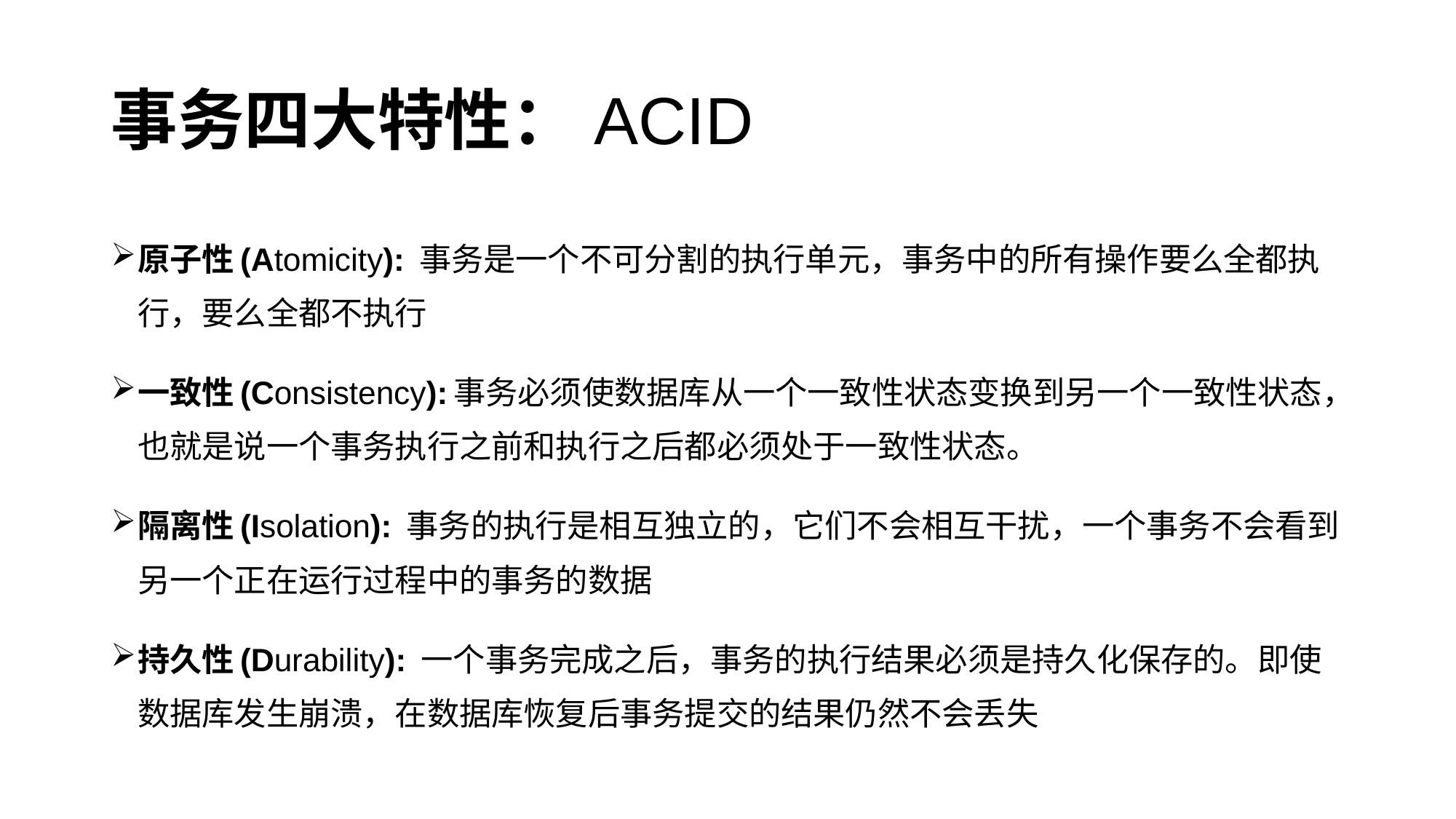

# 事务四大特性：ACID
原子性(Atomicity): 事务是一个不可分割的执行单元，事务中的所有操作要么全都执行，要么全都不执行
一致性(Consistency):事务必须使数据库从一个一致性状态变换到另一个一致性状态，也就是说一个事务执行之前和执行之后都必须处于一致性状态。
隔离性(Isolation): 事务的执行是相互独立的，它们不会相互干扰，一个事务不会看到另一个正在运行过程中的事务的数据
持久性(Durability): 一个事务完成之后，事务的执行结果必须是持久化保存的。即使数据库发生崩溃，在数据库恢复后事务提交的结果仍然不会丢失